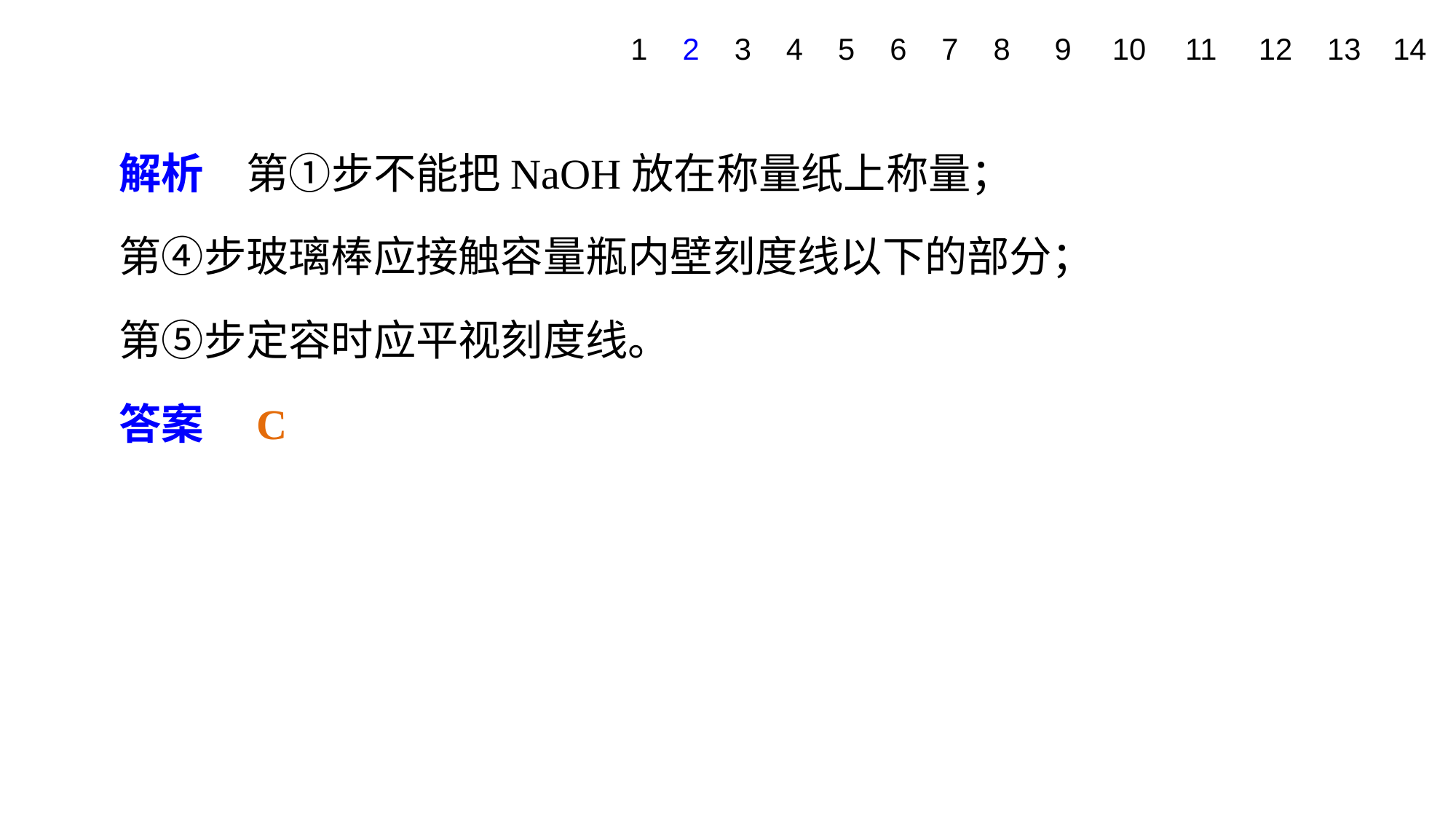

1
2
3
4
5
6
7
8
9
10
11
12
13
14
解析　第①步不能把NaOH放在称量纸上称量；
第④步玻璃棒应接触容量瓶内壁刻度线以下的部分；
第⑤步定容时应平视刻度线。
答案　C